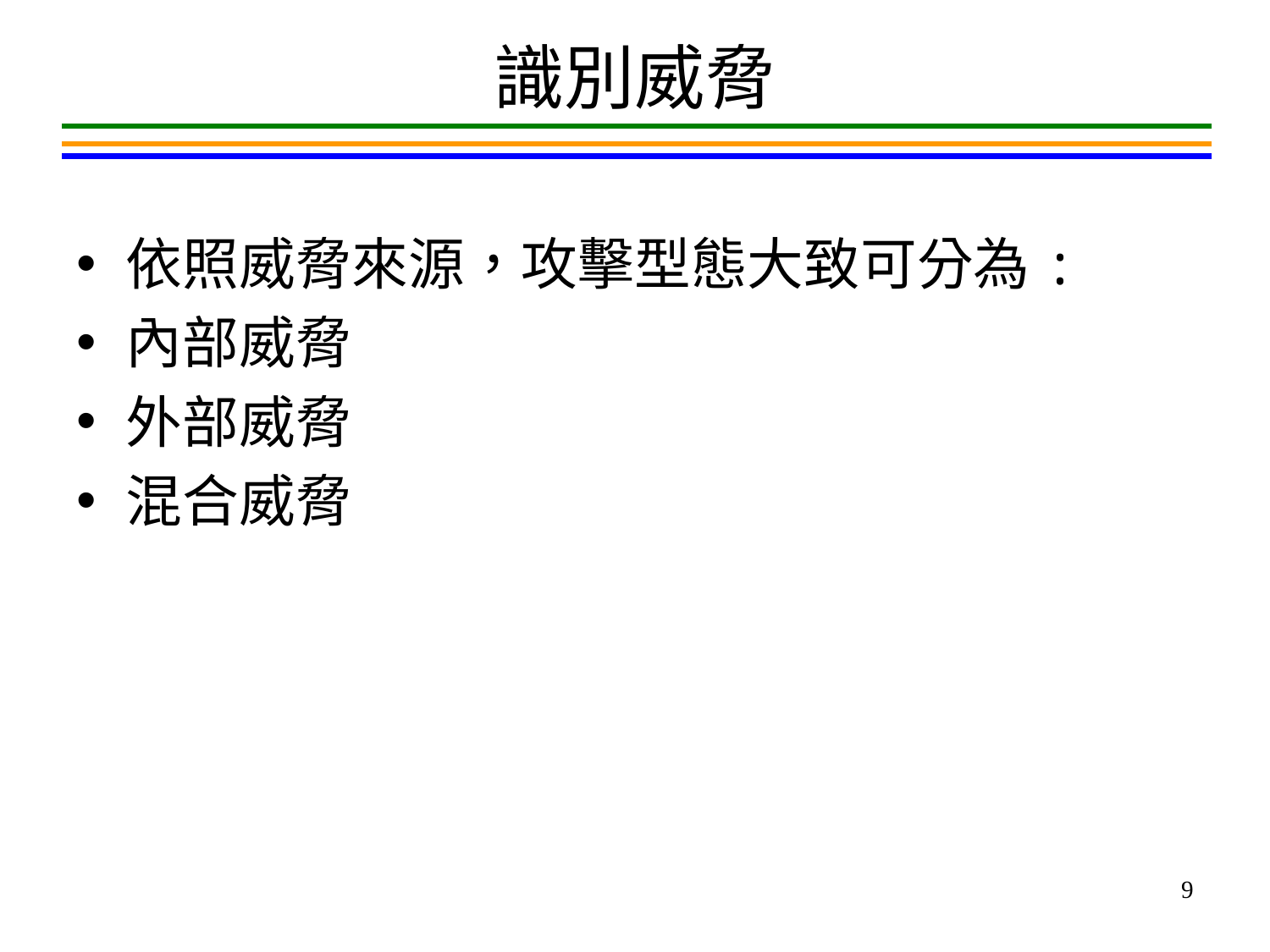

# 識別威脅
依照威脅來源，攻擊型態大致可分為:
內部威脅
外部威脅
混合威脅
9